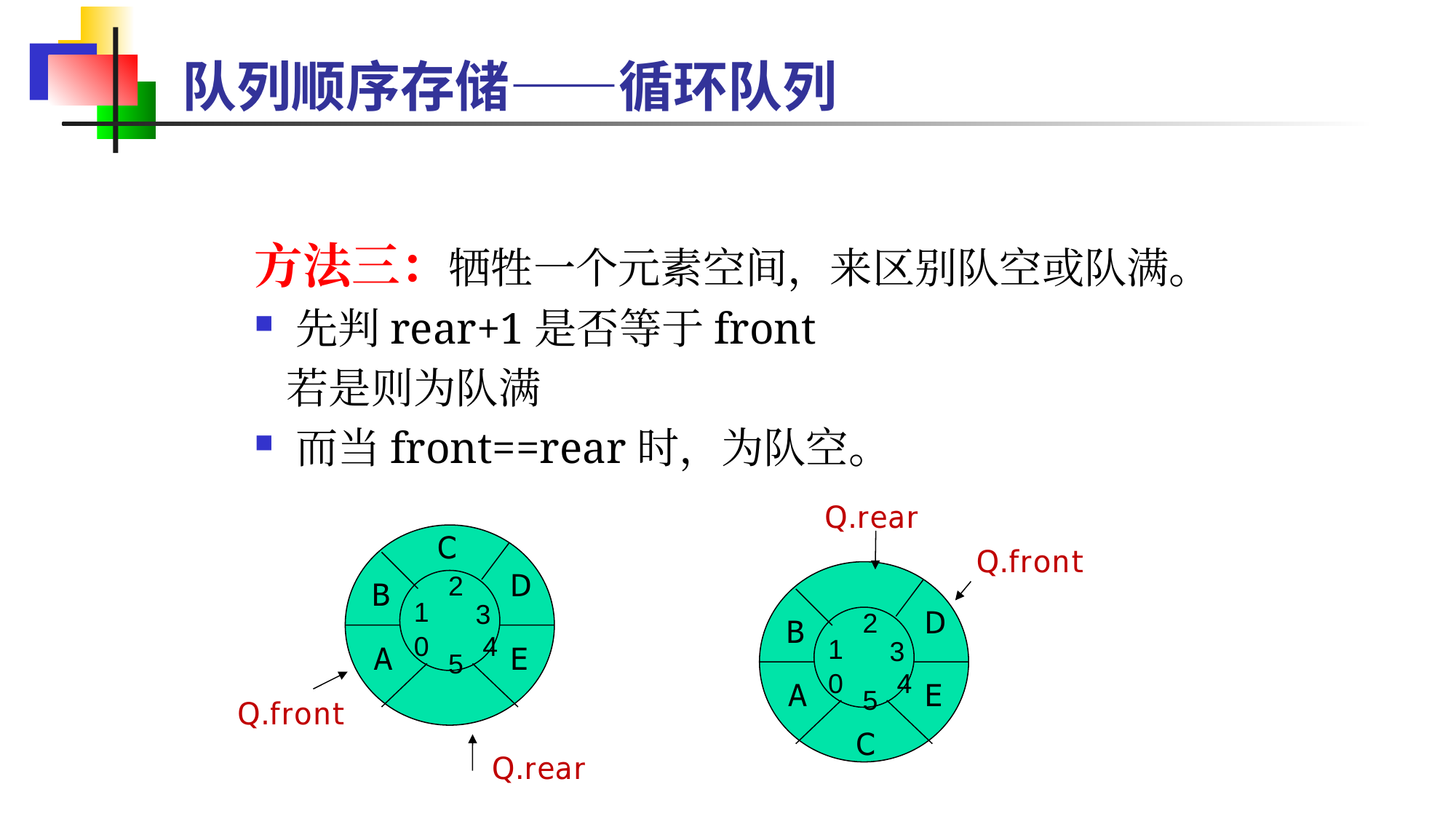

队列顺序存储——循环队列
方法三：牺牲一个元素空间，来区别队空或队满。
先判rear+1是否等于front
  若是则为队满
而当front==rear时，为队空。

Q.rear

Q.front

D
B

A
E

C
2
1
3
0
4
5
C

D
B

A
E

Q.front

Q.rear
2
1
3
0
4
5